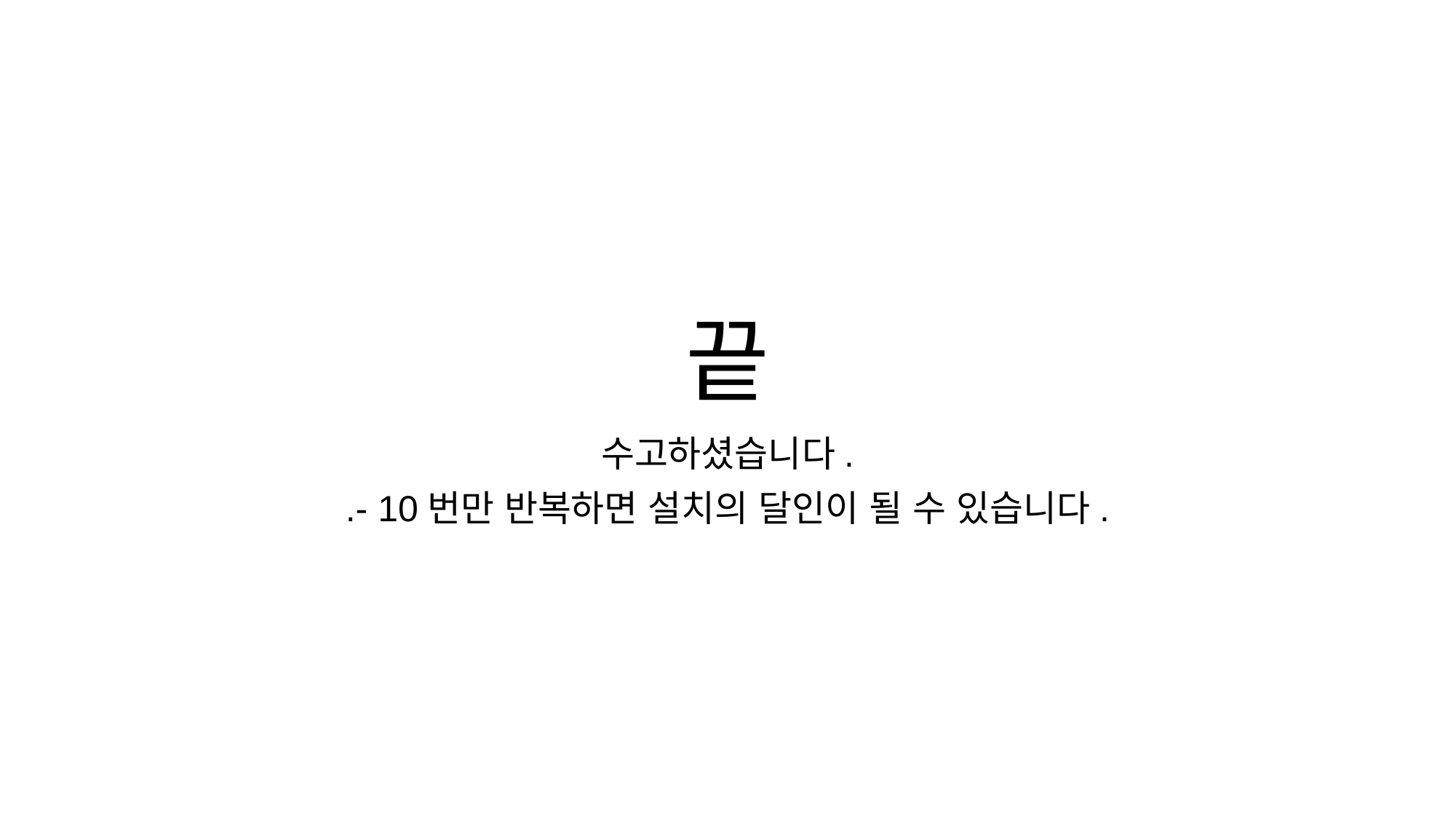

# 끝
수고하셨습니다.
.- 10번만 반복하면 설치의 달인이 될 수 있습니다.